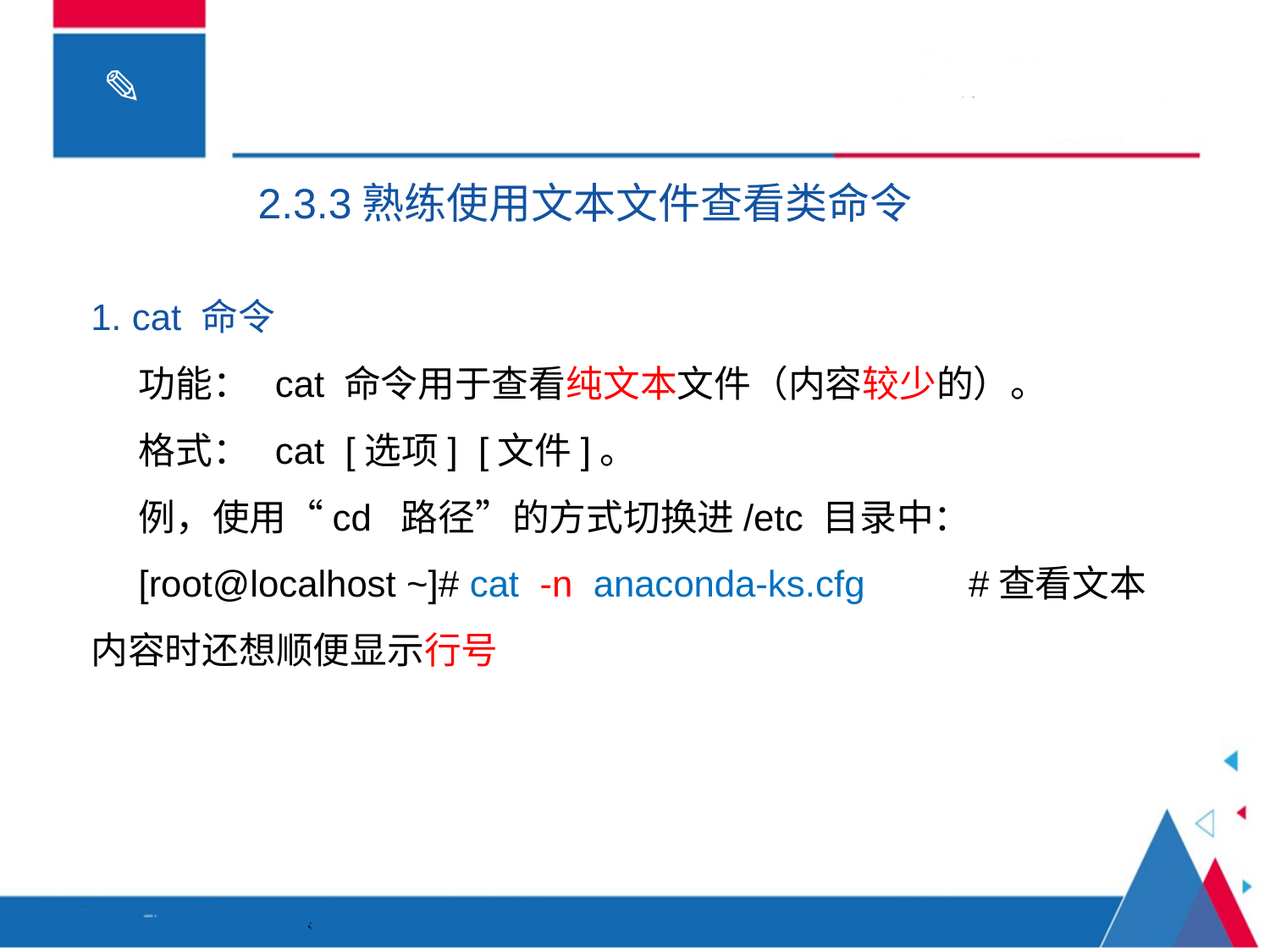

2.3.3熟练使用文本文件查看类命令
1. cat 命令
功能：  cat 命令用于查看纯文本文件（内容较少的）。
格式：  cat  [选项]  [文件]。
例，使用“cd  路径”的方式切换进/etc 目录中：
[root@localhost ~]# cat  -n  anaconda-ks.cfg          #查看文本内容时还想顺便显示行号